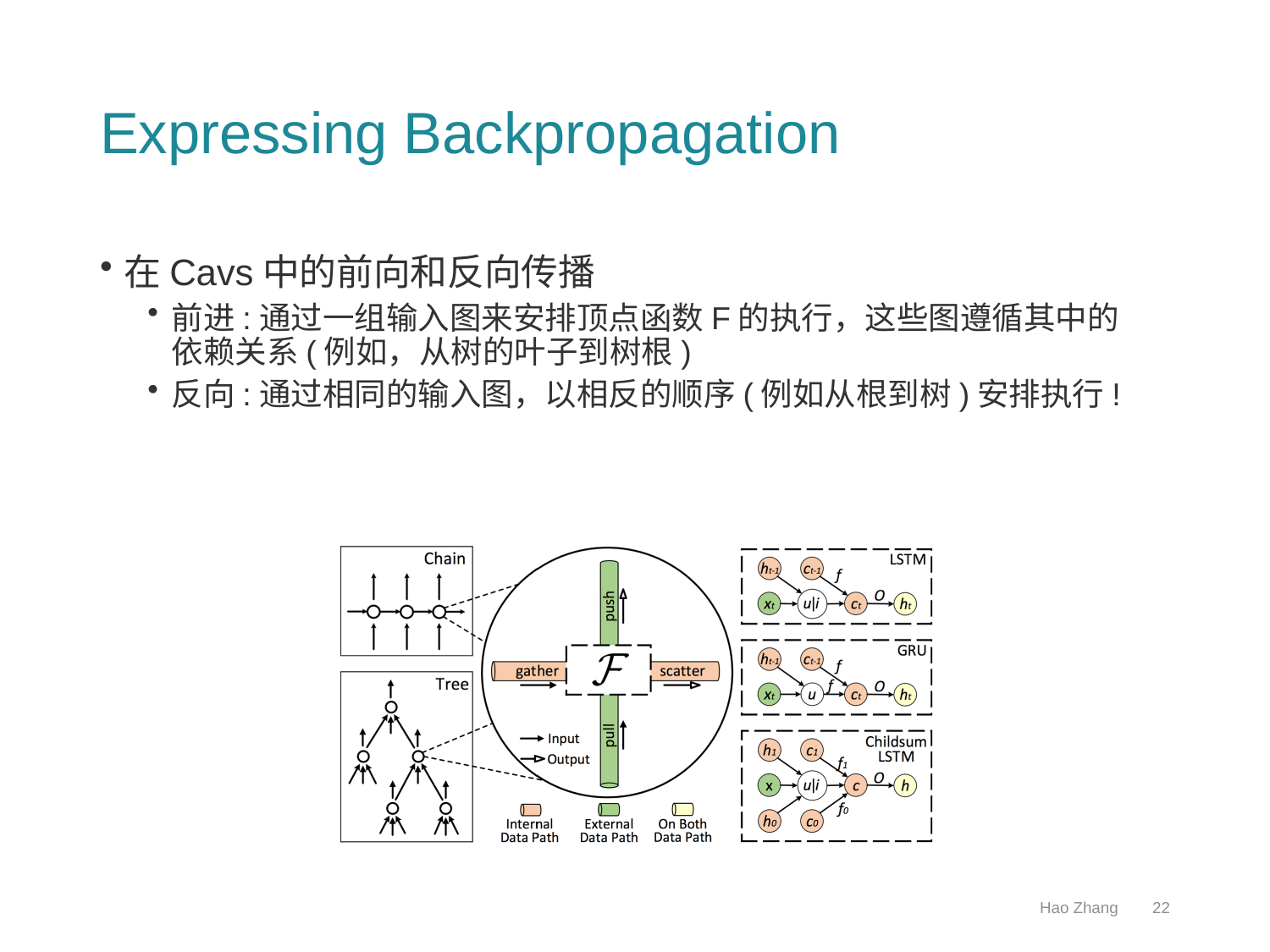

# Expressing Backpropagation
在Cavs中的前向和反向传播
前进:通过一组输入图来安排顶点函数F的执行，这些图遵循其中的依赖关系(例如，从树的叶子到树根)
反向:通过相同的输入图，以相反的顺序(例如从根到树)安排执行!

Hao Zhang
22